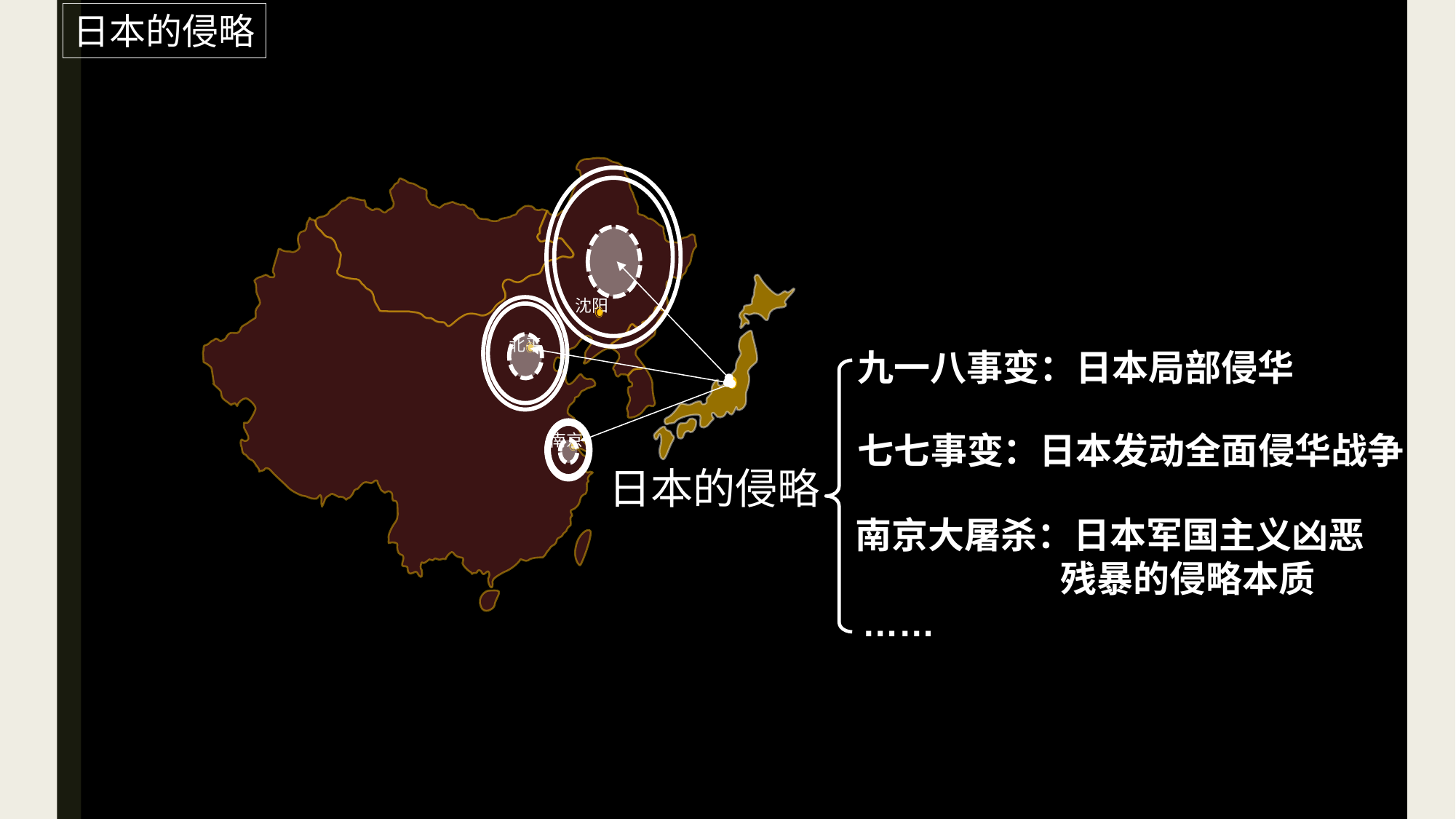

日本的侵略

沈阳

北平
九一八事变：日本局部侵华

七七事变：日本发动全面侵华战争
南京

日本的侵略
南京大屠杀：日本军国主义凶恶
                        残暴的侵略本质
……